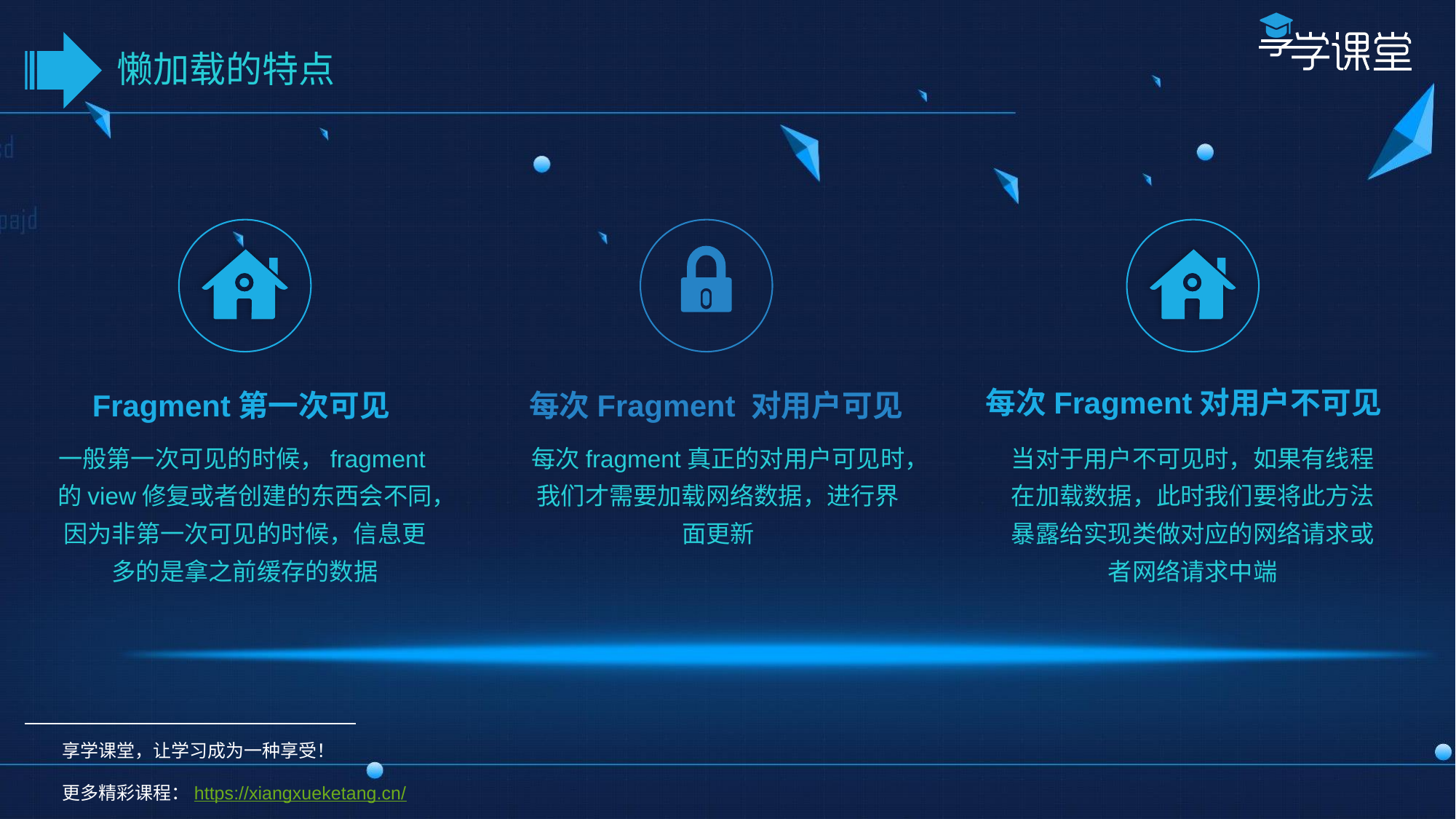

懒加载的特点

每次Fragment对用户不可见
当对于用户不可见时，如果有线程在加载数据，此时我们要将此方法暴露给实现类做对应的网络请求或者网络请求中端
Fragment第一次可见
一般第一次可见的时候，fragment的view修复或者创建的东西会不同，因为非第一次可见的时候，信息更多的是拿之前缓存的数据
每次Fragment 对用户可见
每次fragment真正的对用户可见时，我们才需要加载网络数据，进行界面更新